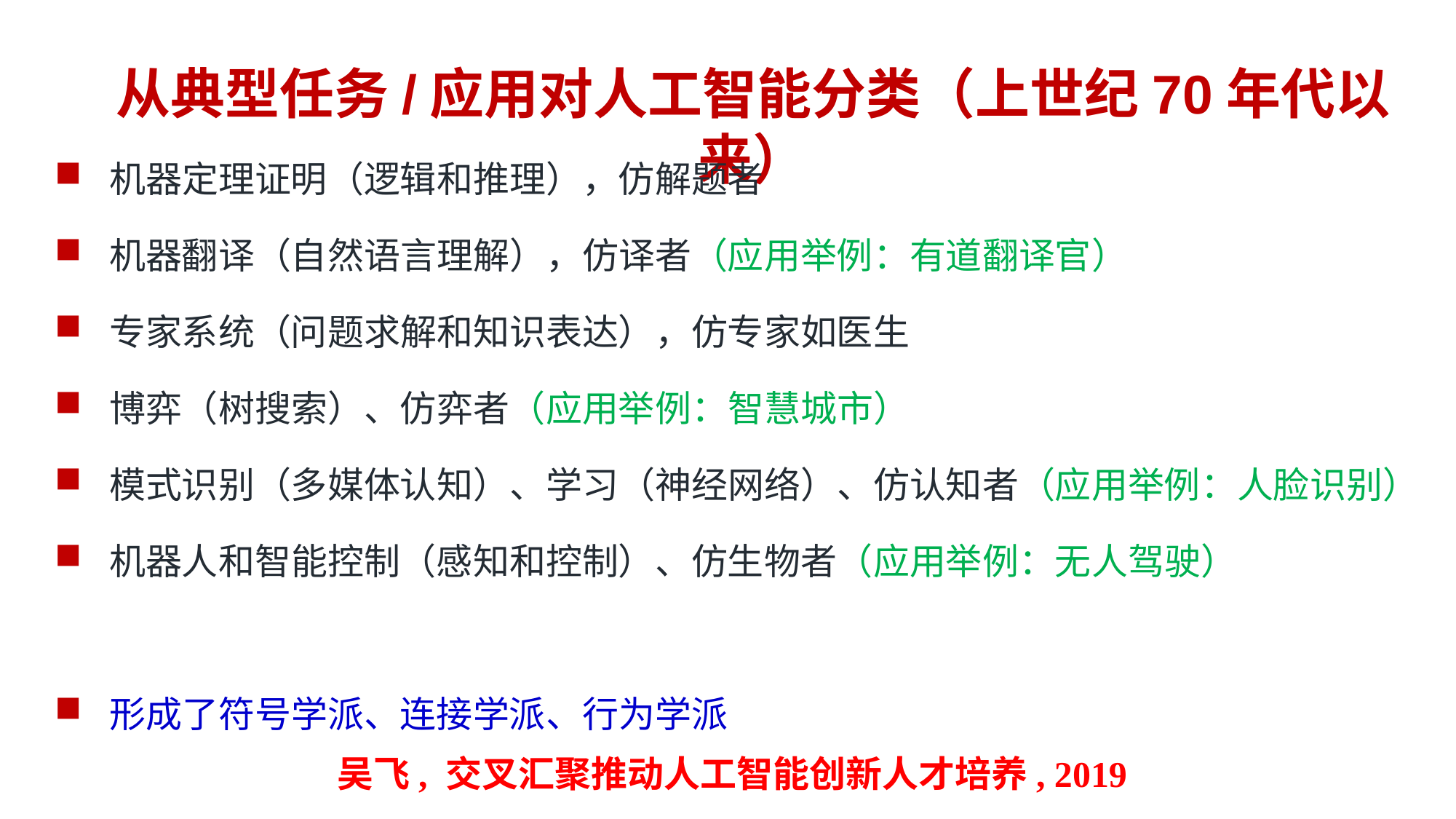

从典型任务/应用对人工智能分类（上世纪70年代以来）
机器定理证明（逻辑和推理），仿解题者
机器翻译（自然语言理解），仿译者（应用举例：有道翻译官）
专家系统（问题求解和知识表达），仿专家如医生
博弈（树搜索）、仿弈者（应用举例：智慧城市）
模式识别（多媒体认知）、学习（神经网络）、仿认知者（应用举例：人脸识别）
机器人和智能控制（感知和控制）、仿生物者（应用举例：无人驾驶）

形成了符号学派、连接学派、行为学派
吴飞, 交叉汇聚推动人工智能创新人才培养, 2019